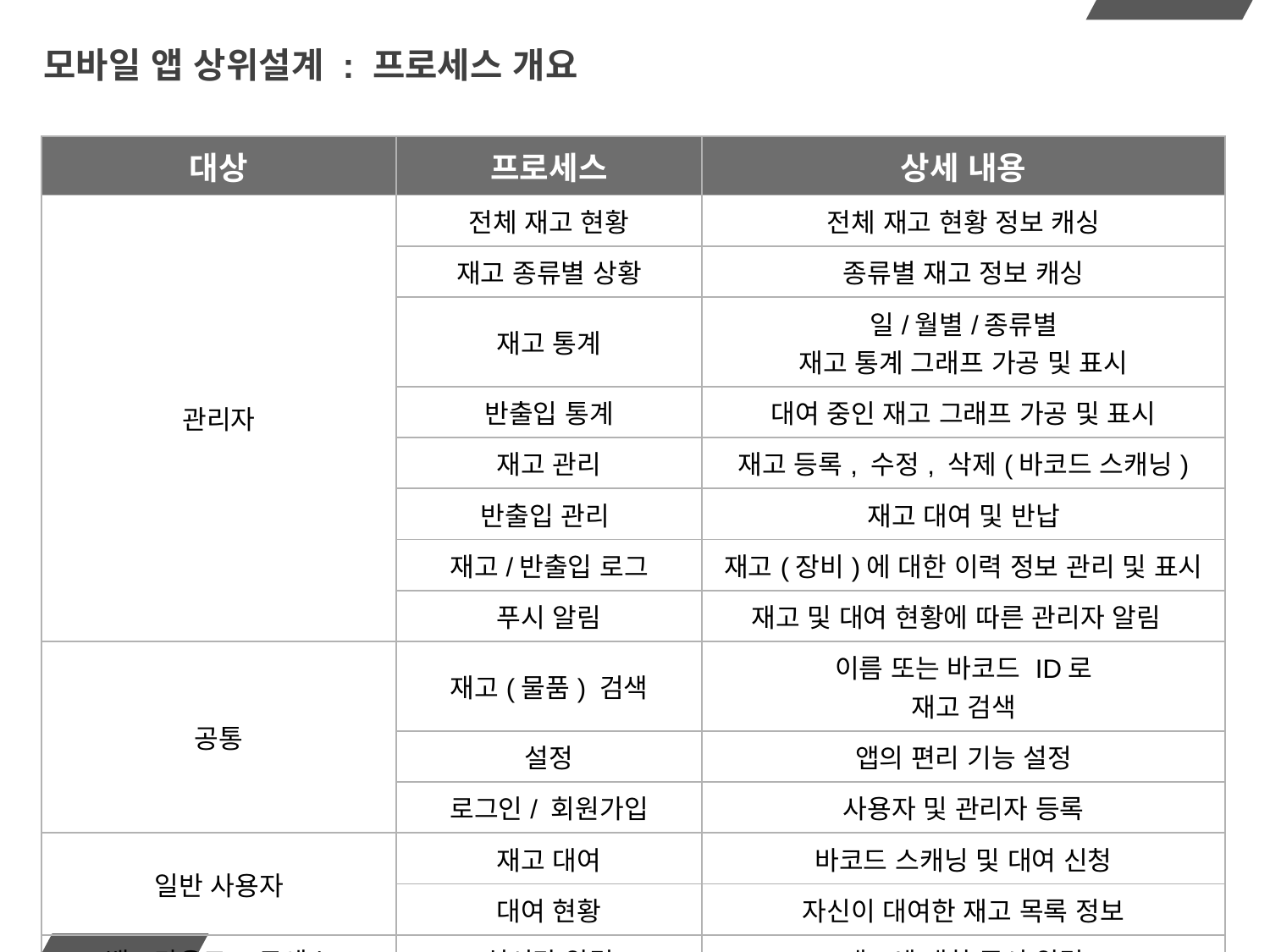

# 모바일 앱 상위설계 : 프로세스 개요
| 대상 | 프로세스 | 상세 내용 |
| --- | --- | --- |
| 관리자 | 전체 재고 현황 | 전체 재고 현황 정보 캐싱 |
|  | 재고 종류별 상황 | 종류별 재고 정보 캐싱 |
|  | 재고 통계 | 일/월별/종류별 재고 통계 그래프 가공 및 표시 |
|  | 반출입 통계 | 대여 중인 재고 그래프 가공 및 표시 |
|  | 재고 관리 | 재고 등록, 수정, 삭제(바코드 스캐닝) |
|  | 반출입 관리 | 재고 대여 및 반납 |
|  | 재고/반출입 로그 | 재고(장비)에 대한 이력 정보 관리 및 표시 |
|  | 푸시 알림 | 재고 및 대여 현황에 따른 관리자 알림 |
| 공통 | 재고(물품) 검색 | 이름 또는 바코드 ID로 재고 검색 |
|  | 설정 | 앱의 편리 기능 설정 |
|  | 로그인/ 회원가입 | 사용자 및 관리자 등록 |
| 일반 사용자 | 재고 대여 | 바코드 스캐닝 및 대여 신청 |
|  | 대여 현황 | 자신이 대여한 재고 목록 정보 |
| 백그라운드 프로세스 | 실시간 알림 | 재고에 대한 푸시 알림 |